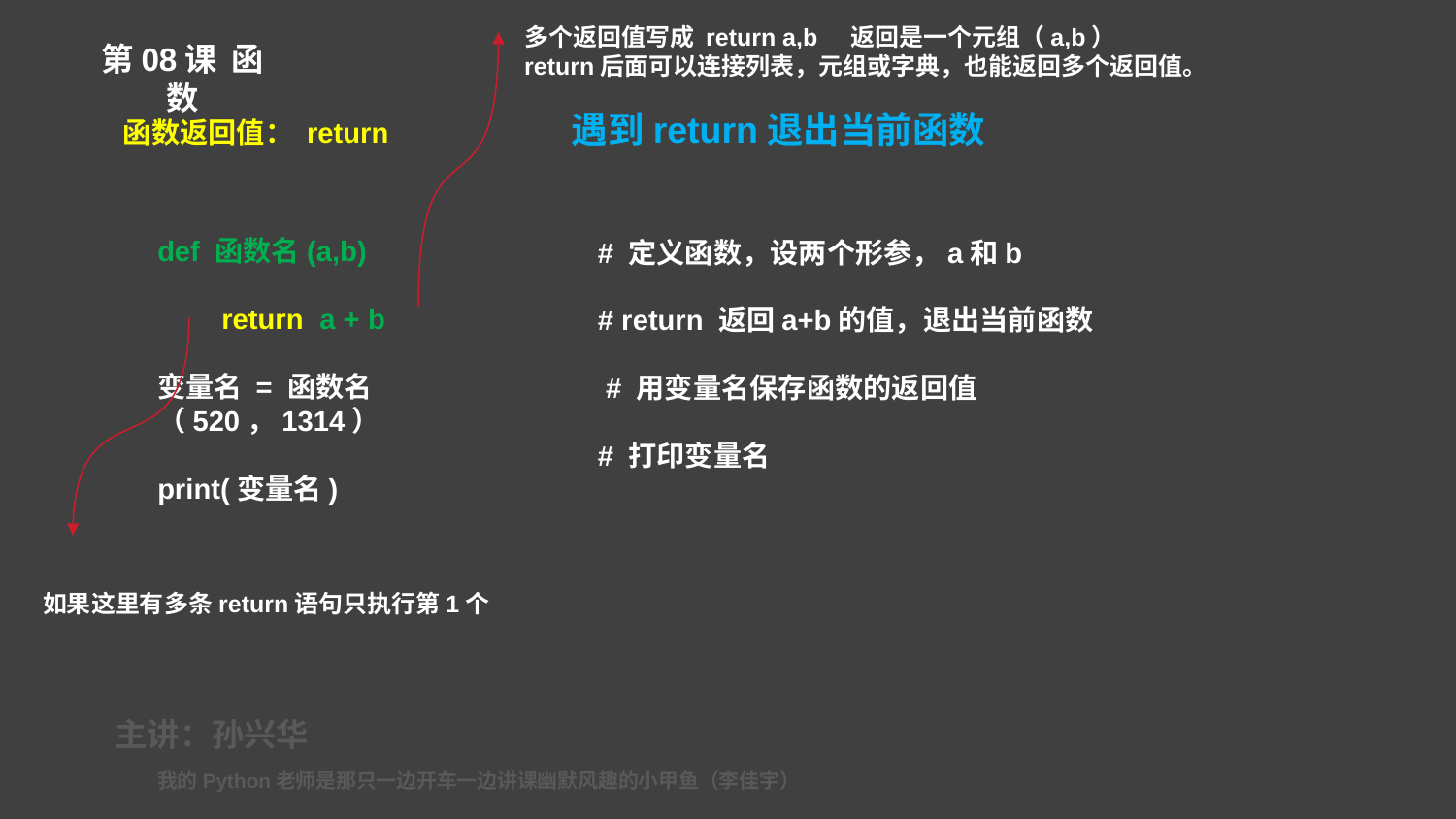

多个返回值写成 return a,b    返回是一个元组（a,b）
return后面可以连接列表，元组或字典，也能返回多个返回值。
第08课  函数
函数返回值： return                      遇到return退出当前函数
def 函数名(a,b)

        return  a + b

变量名 = 函数名（520，1314）

print(变量名)
# 定义函数，设两个形参，a和b

# return 返回a+b的值，退出当前函数

 # 用变量名保存函数的返回值

# 打印变量名
如果这里有多条return语句只执行第1个